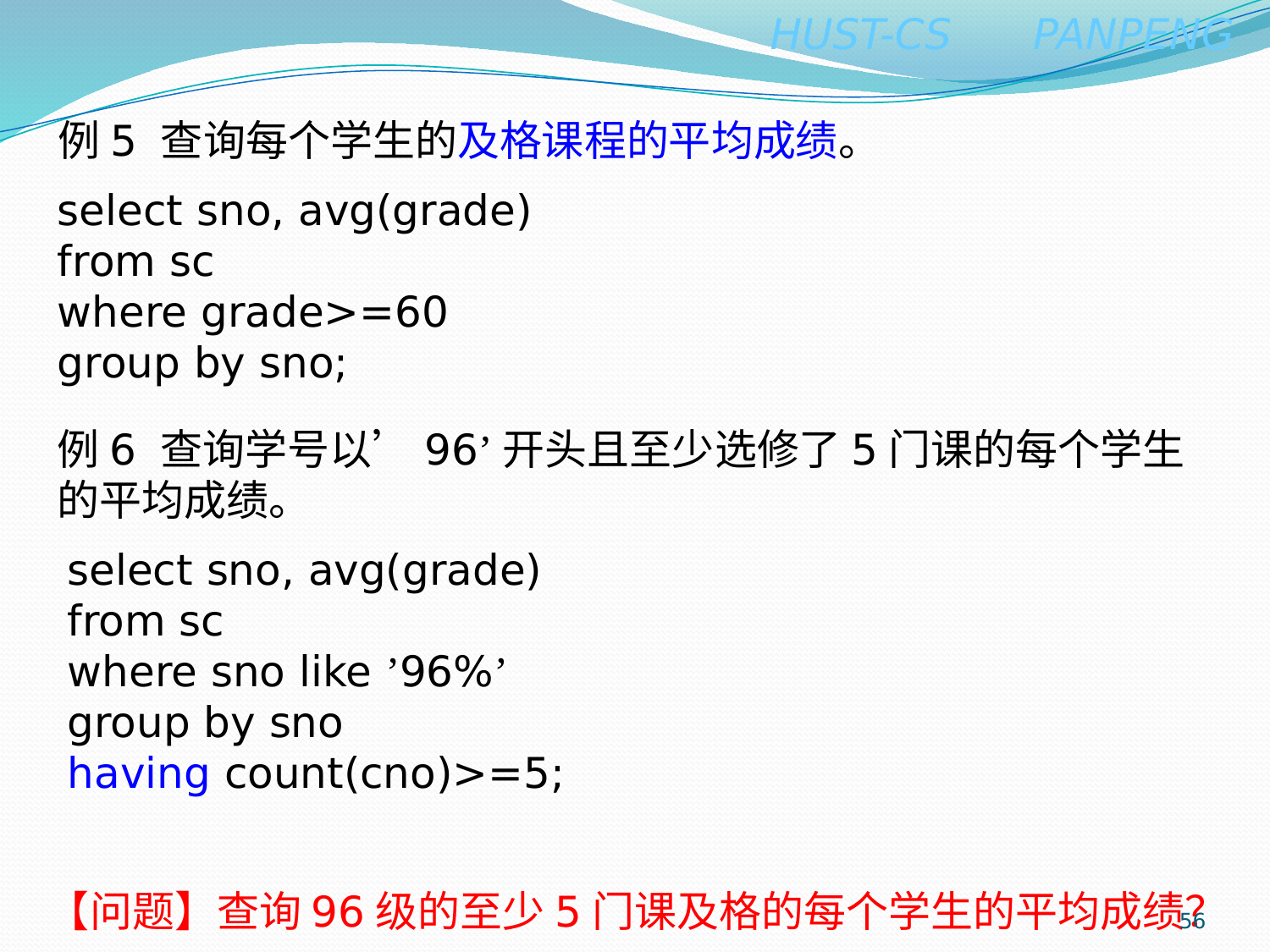

例5 查询每个学生的及格课程的平均成绩。
select sno, avg(grade)
from sc
where grade>=60
group by sno;
例6 查询学号以’96’开头且至少选修了5门课的每个学生的平均成绩。
select sno, avg(grade)
from sc
where sno like ’96%’
group by sno
having count(cno)>=5;
【问题】查询96级的至少5门课及格的每个学生的平均成绩？
56